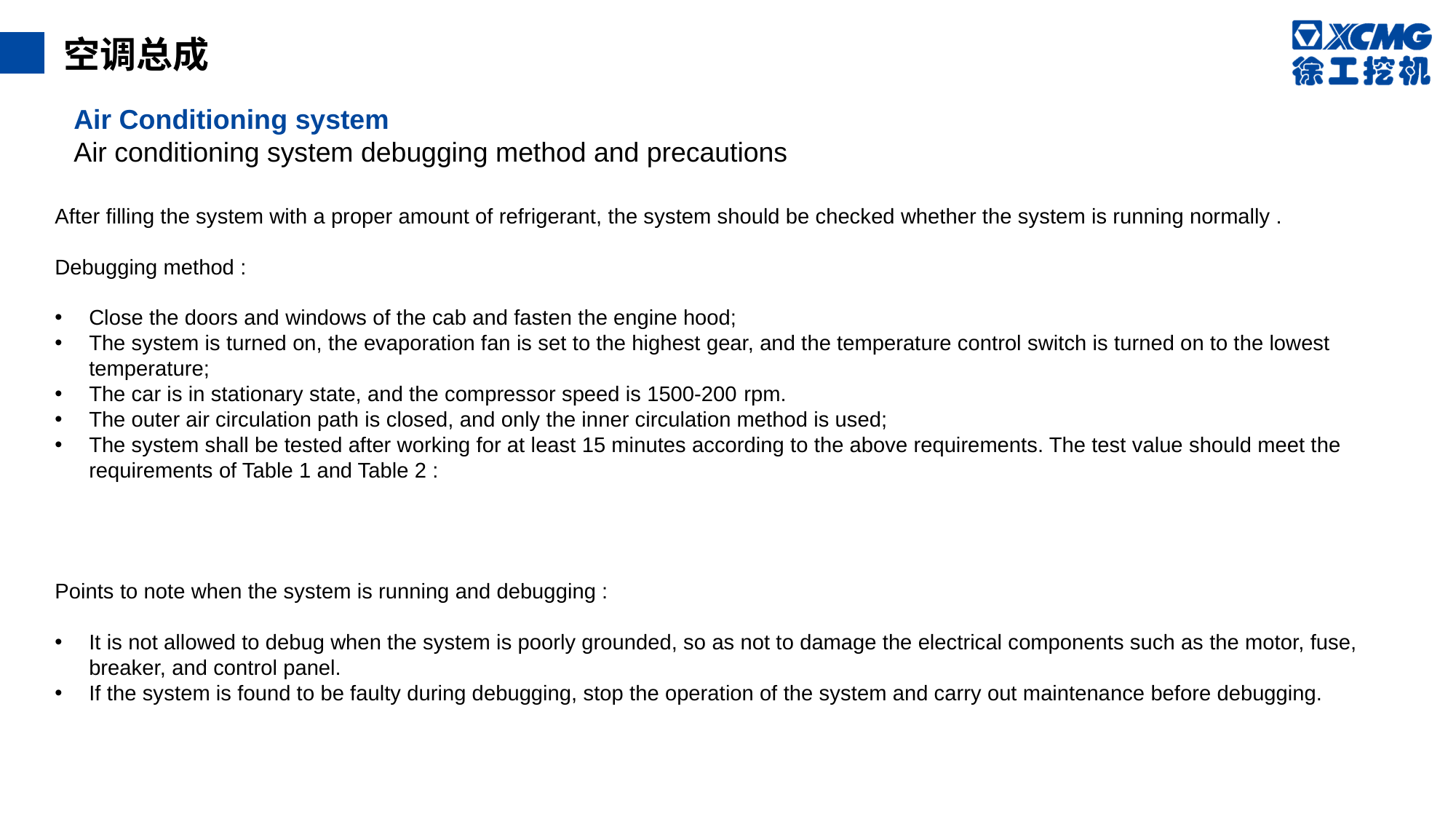

空调总成

Air Conditioning system
Air conditioning system debugging method and precautions
After filling the system with a proper amount of refrigerant, the system should be checked whether the system is running normally .

Debugging method :

Close the doors and windows of the cab and fasten the engine hood;
The system is turned on, the evaporation fan is set to the highest gear, and the temperature control switch is turned on to the lowest temperature;
The car is in stationary state, and the compressor speed is 1500-200 rpm.
The outer air circulation path is closed, and only the inner circulation method is used;
The system shall be tested after working for at least 15 minutes according to the above requirements. The test value should meet the requirements of Table 1 and Table 2 :

Points to note when the system is running and debugging :

It is not allowed to debug when the system is poorly grounded, so as not to damage the electrical components such as the motor, fuse, breaker, and control panel.
If the system is found to be faulty during debugging, stop the operation of the system and carry out maintenance before debugging.